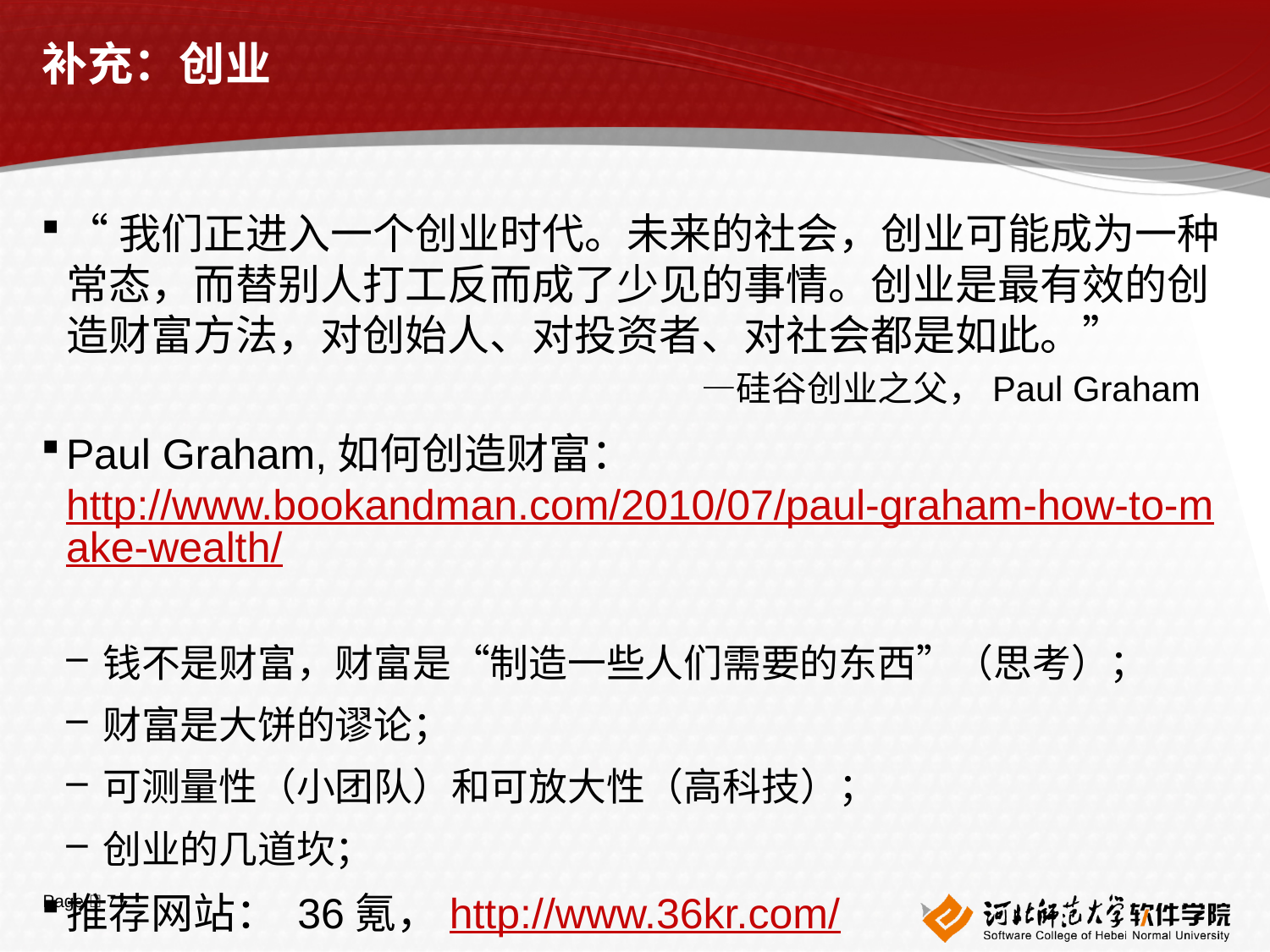

# 补充：创业
“我们正进入一个创业时代。未来的社会，创业可能成为一种常态，而替别人打工反而成了少见的事情。创业是最有效的创造财富方法，对创始人、对投资者、对社会都是如此。”
					—硅谷创业之父，Paul Graham
Paul Graham,如何创造财富： http://www.bookandman.com/2010/07/paul-graham-how-to-make-wealth/
钱不是财富，财富是“制造一些人们需要的东西”（思考）；
财富是大饼的谬论；
可测量性（小团队）和可放大性（高科技）；
创业的几道坎；
推荐网站： 36氪，http://www.36kr.com/